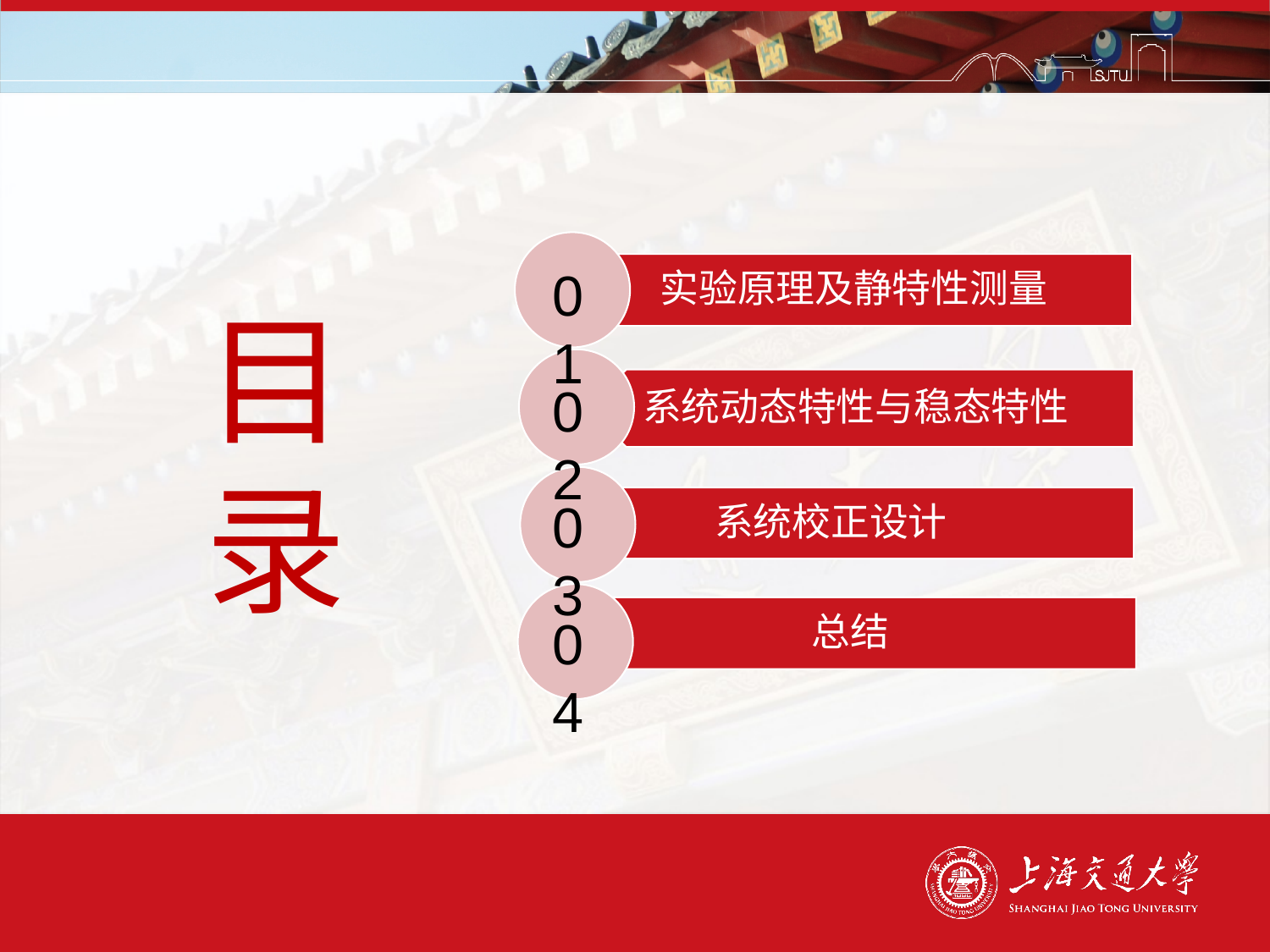

实验原理及静特性测量
系统动态特性与稳态特性
系统校正设计
总结
01
目
录
02

03
04